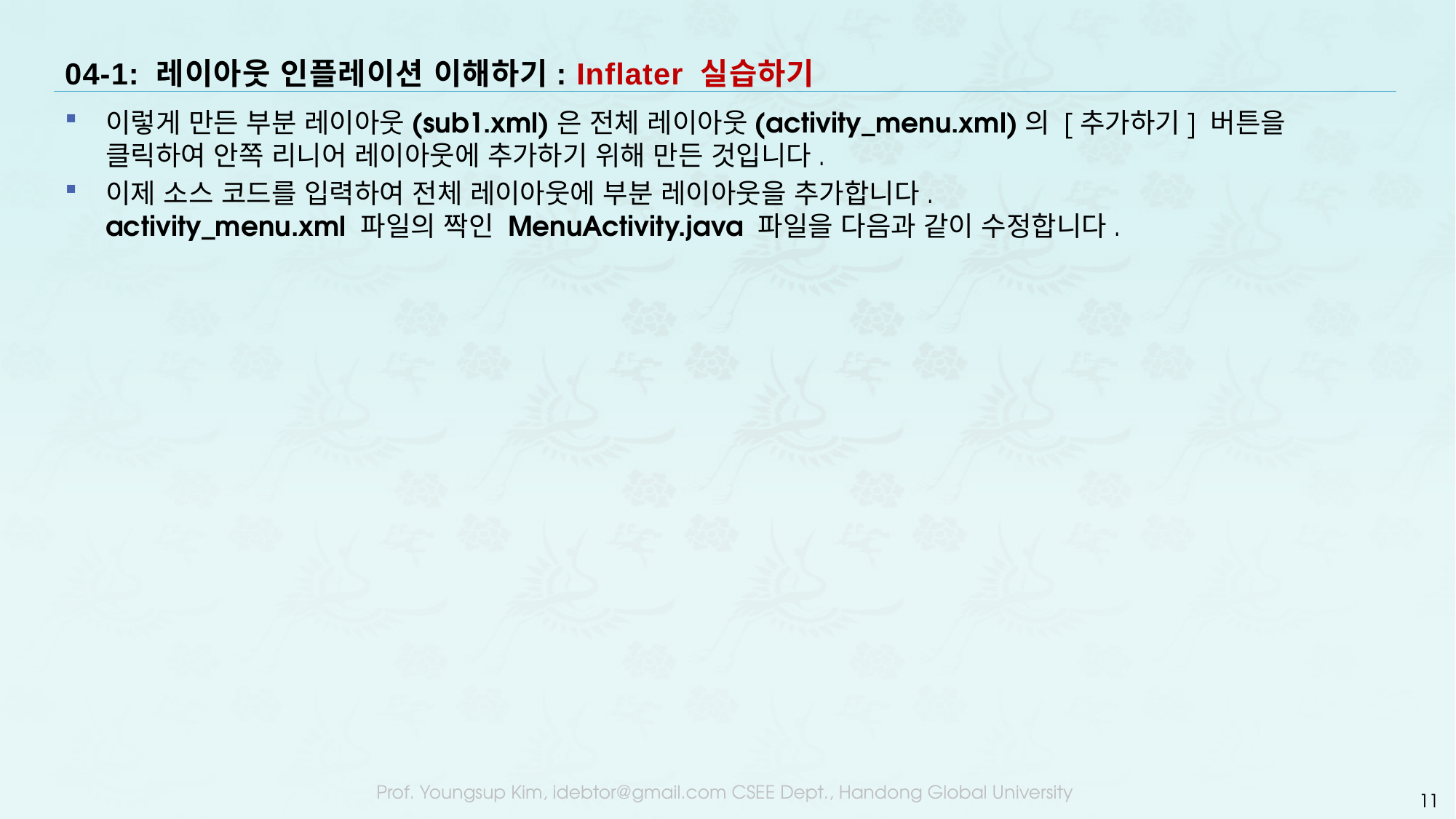

# 04-1: 레이아웃 인플레이션 이해하기: Inflater 실습하기
이렇게 만든 부분 레이아웃(sub1.xml)은 전체 레이아웃(activity_menu.xml)의 [추가하기] 버튼을 클릭하여 안쪽 리니어 레이아웃에 추가하기 위해 만든 것입니다.
이제 소스 코드를 입력하여 전체 레이아웃에 부분 레이아웃을 추가합니다.
activity_menu.xml 파일의 짝인 MenuActivity.java 파일을 다음과 같이 수정합니다.
11